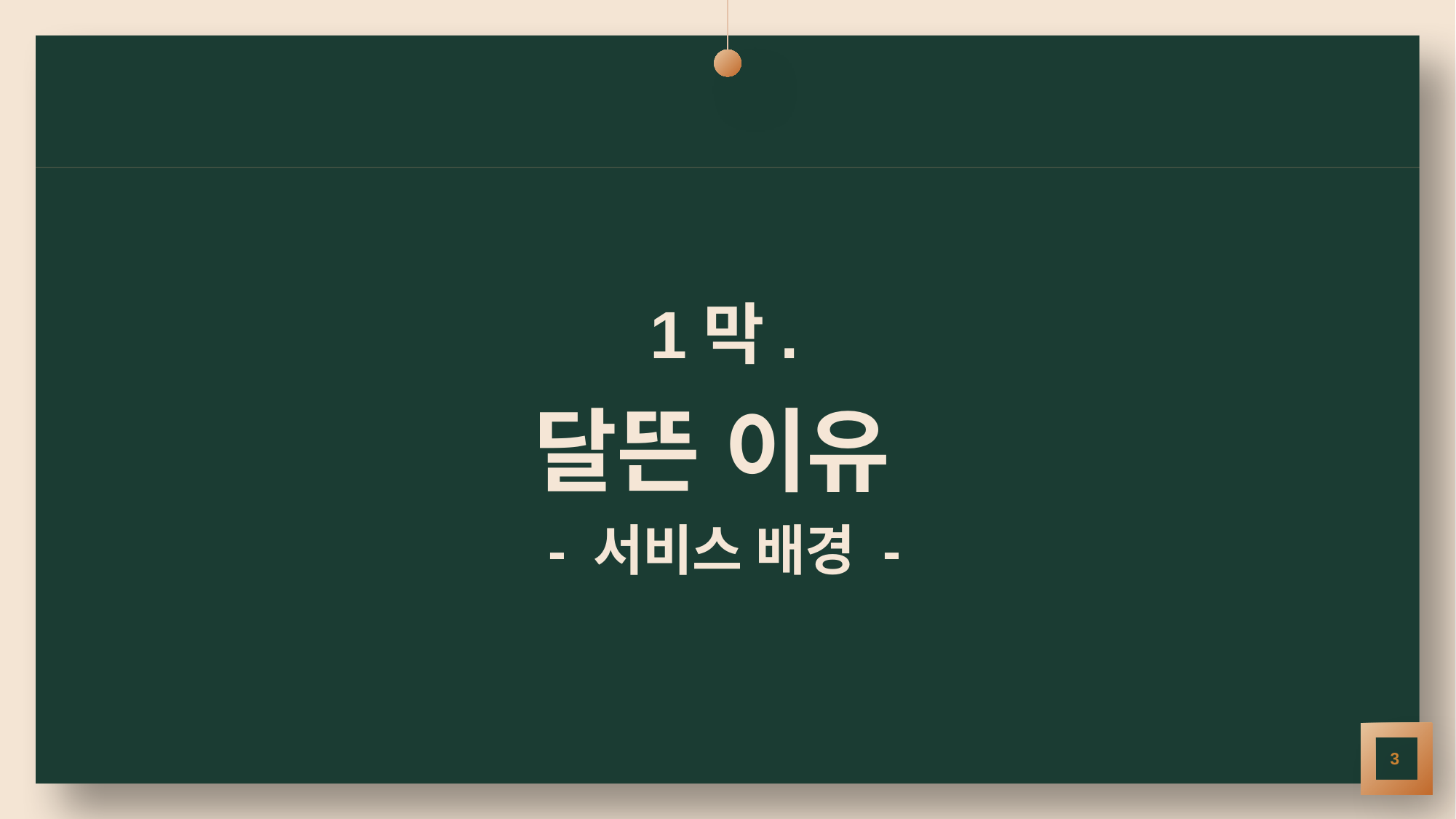

1막.
달뜬 이유
- 서비스 배경 -
3